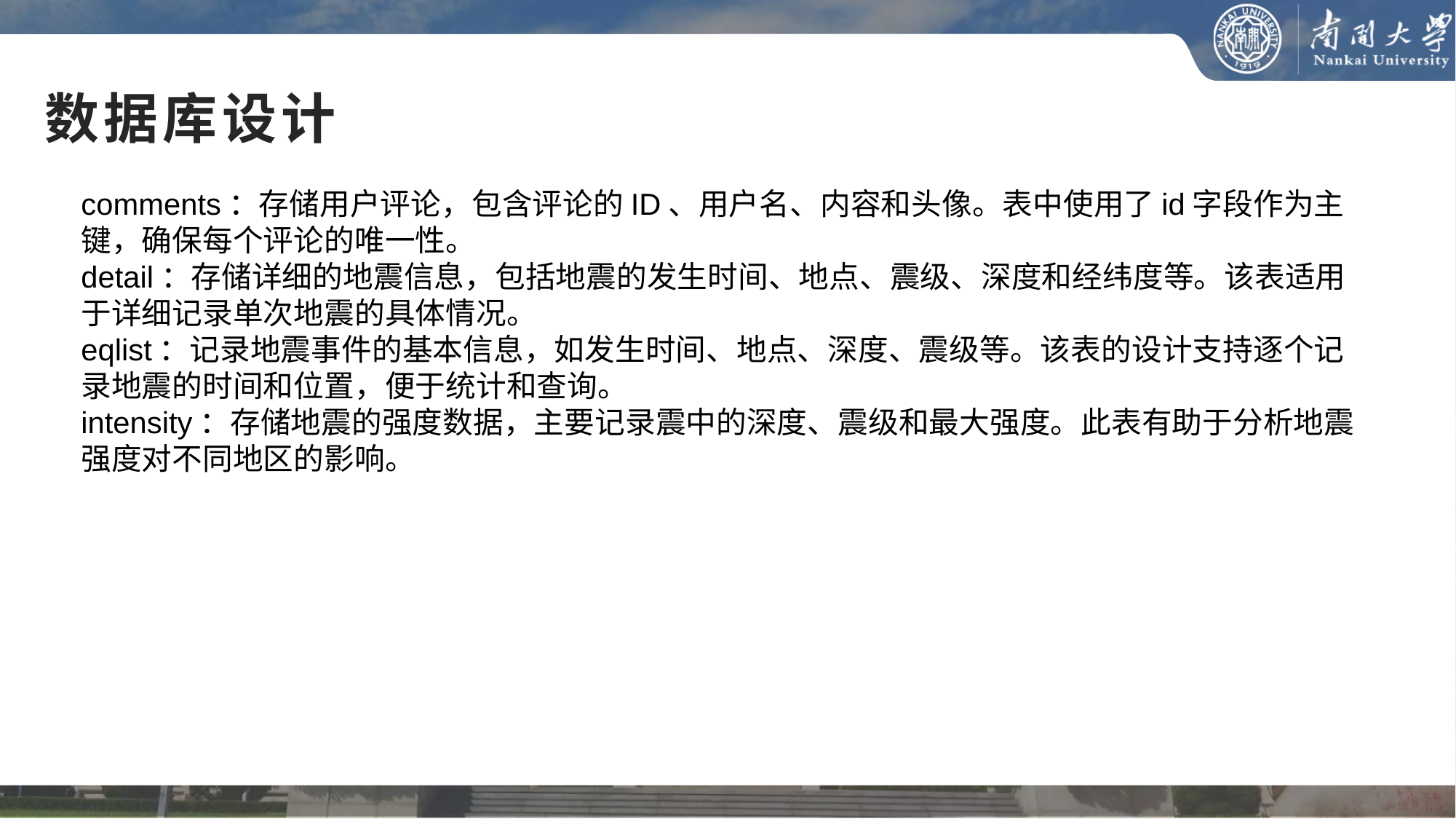

数据库设计
comments：存储用户评论，包含评论的ID、用户名、内容和头像。表中使用了id字段作为主键，确保每个评论的唯一性。
detail：存储详细的地震信息，包括地震的发生时间、地点、震级、深度和经纬度等。该表适用于详细记录单次地震的具体情况。
eqlist：记录地震事件的基本信息，如发生时间、地点、深度、震级等。该表的设计支持逐个记录地震的时间和位置，便于统计和查询。
intensity：存储地震的强度数据，主要记录震中的深度、震级和最大强度。此表有助于分析地震强度对不同地区的影响。